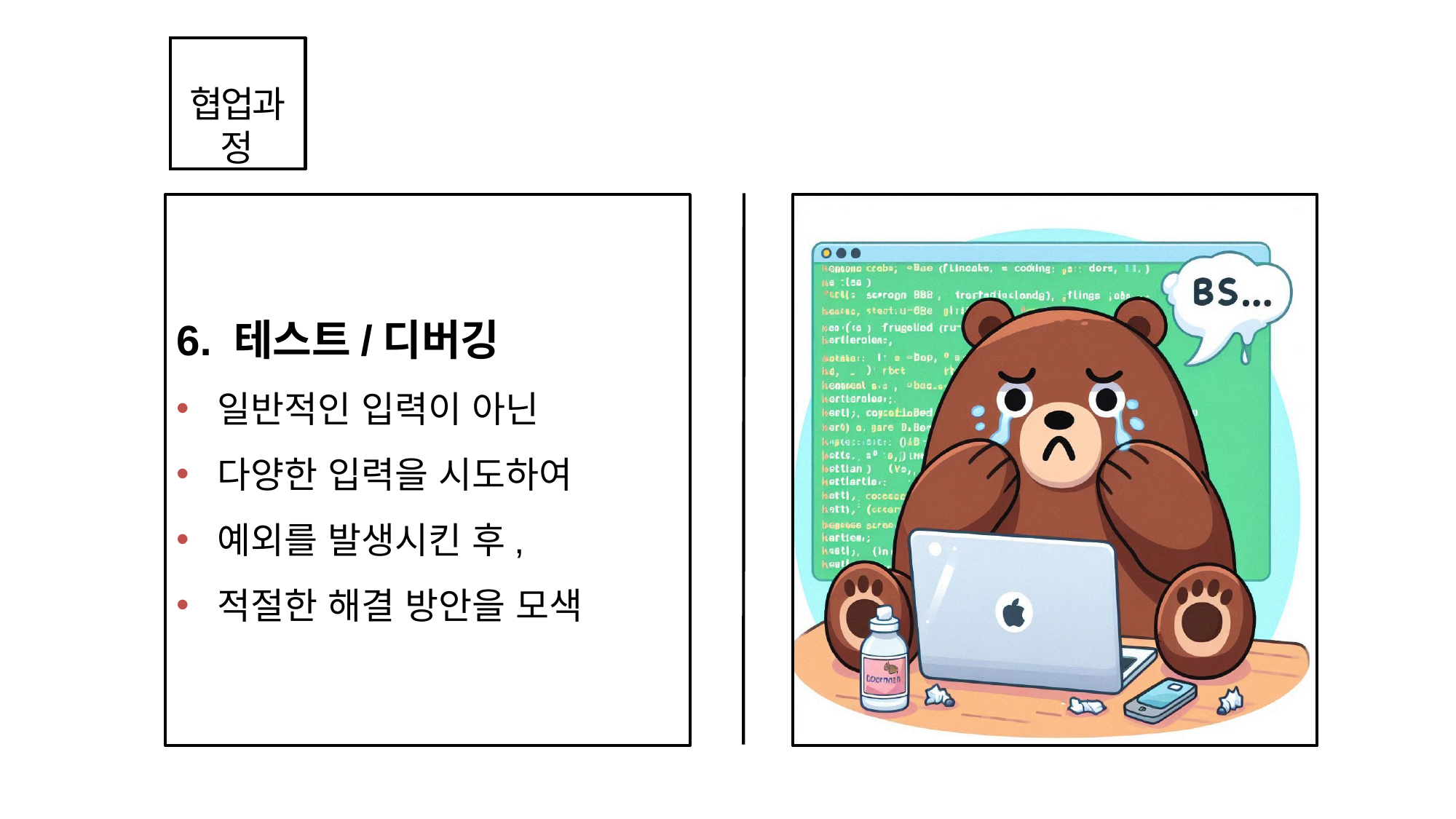

협업과정

6. 테스트/디버깅
일반적인 입력이 아닌
다양한 입력을 시도하여
예외를 발생시킨 후,
적절한 해결 방안을 모색